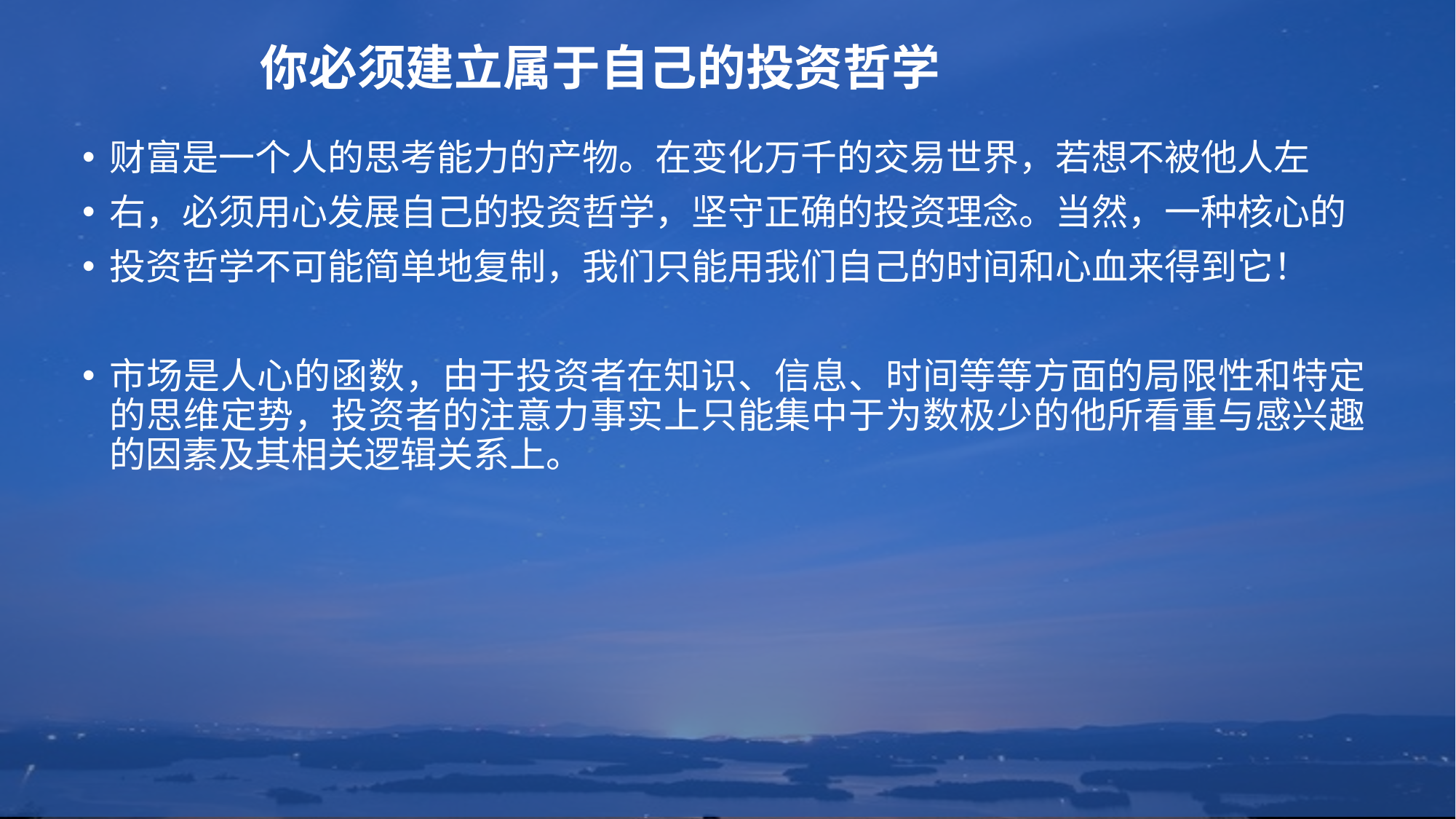

# 你必须建立属于自己的投资哲学
财富是一个人的思考能力的产物。在变化万千的交易世界，若想不被他人左
右，必须用心发展自己的投资哲学，坚守正确的投资理念。当然，一种核心的
投资哲学不可能简单地复制，我们只能用我们自己的时间和心血来得到它！

市场是人心的函数，由于投资者在知识、信息、时间等等方面的局限性和特定的思维定势，投资者的注意力事实上只能集中于为数极少的他所看重与感兴趣的因素及其相关逻辑关系上。